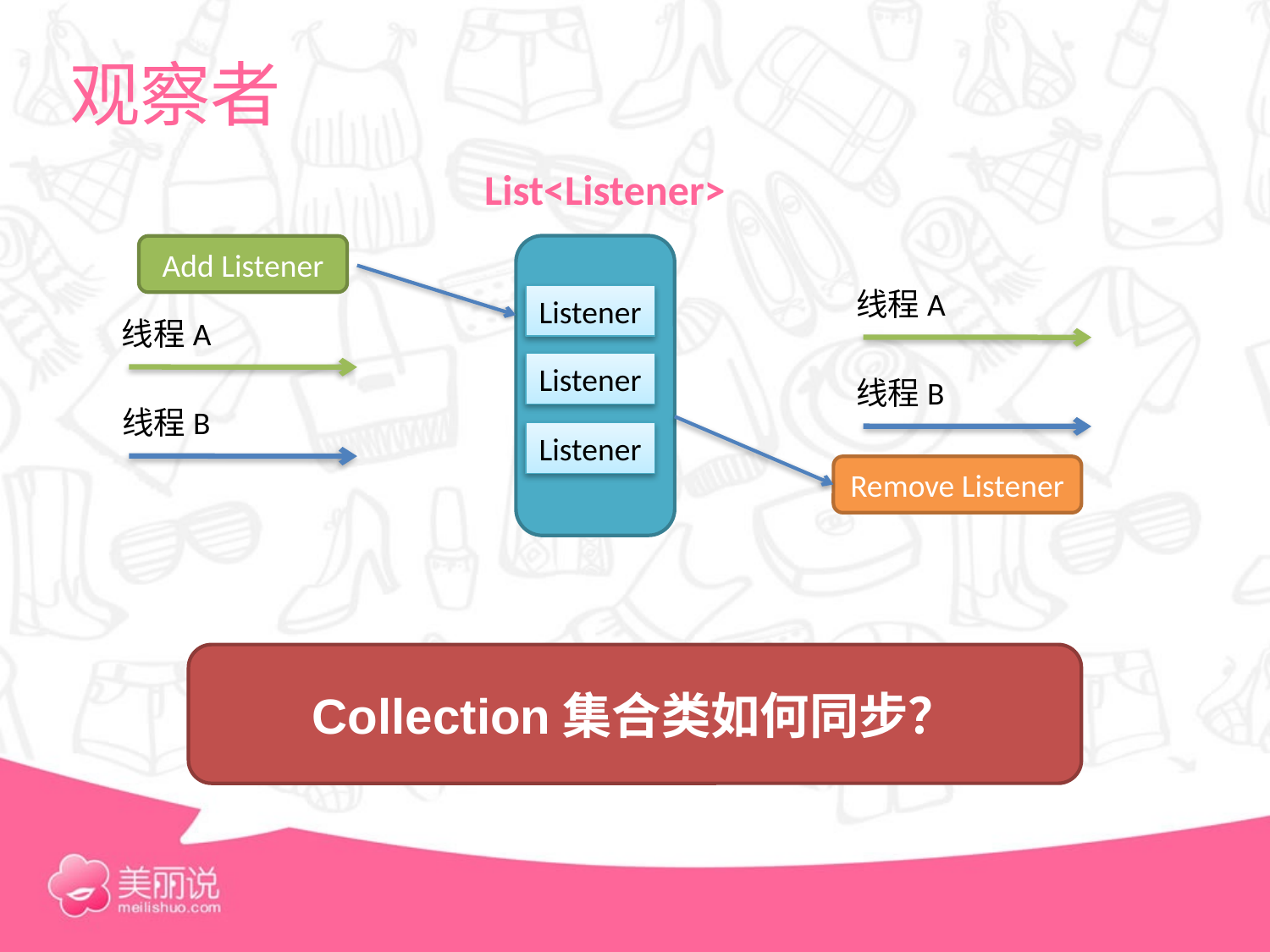

# 观察者
List<Listener>
Add Listener

线程A
Listener
线程A
Listener
线程B
线程B
Listener
Remove Listener
Collection集合类如何同步？